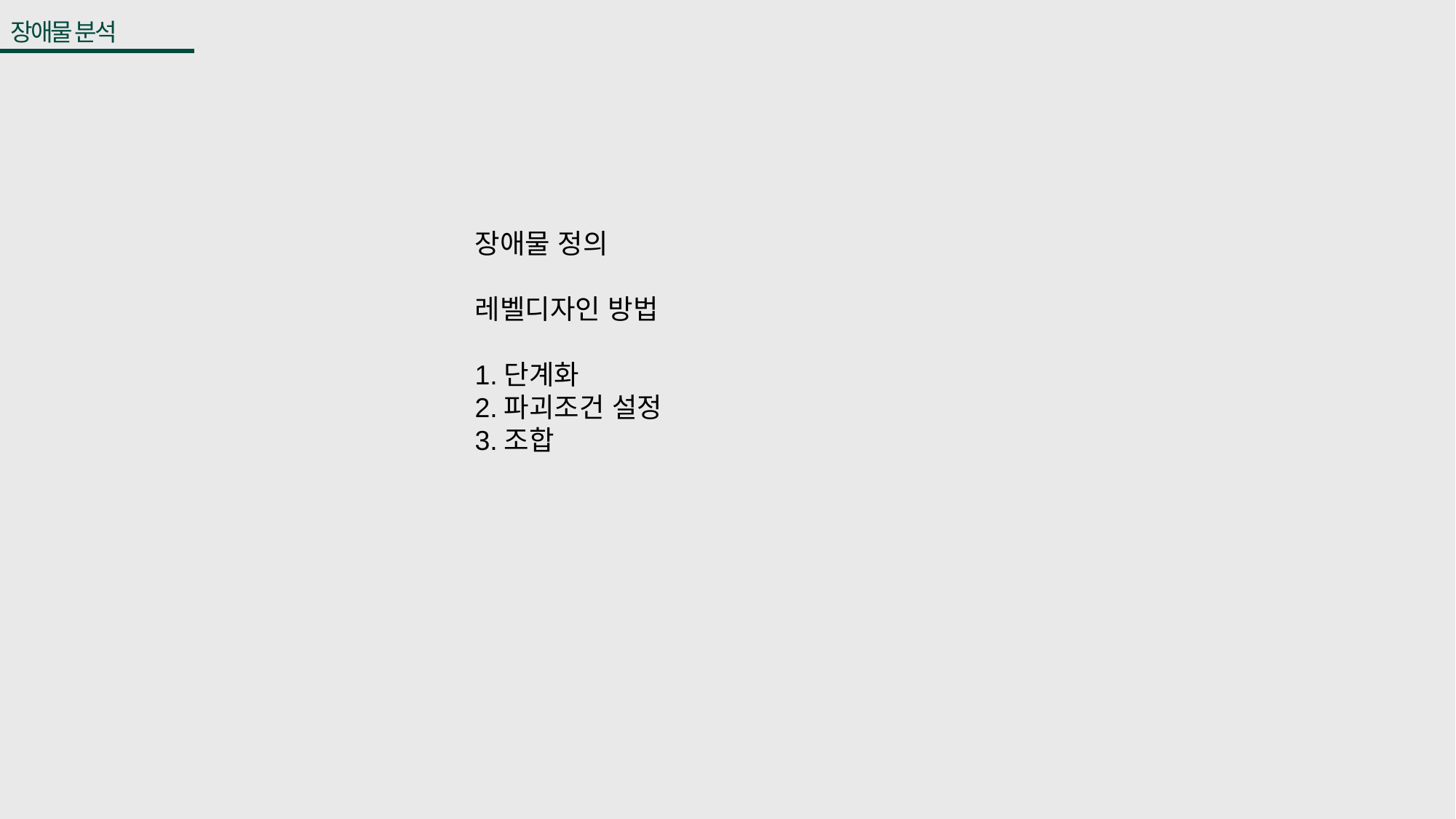

장애물 분석
장애물 정의

레벨디자인 방법

1.단계화
2.파괴조건 설정
3.조합